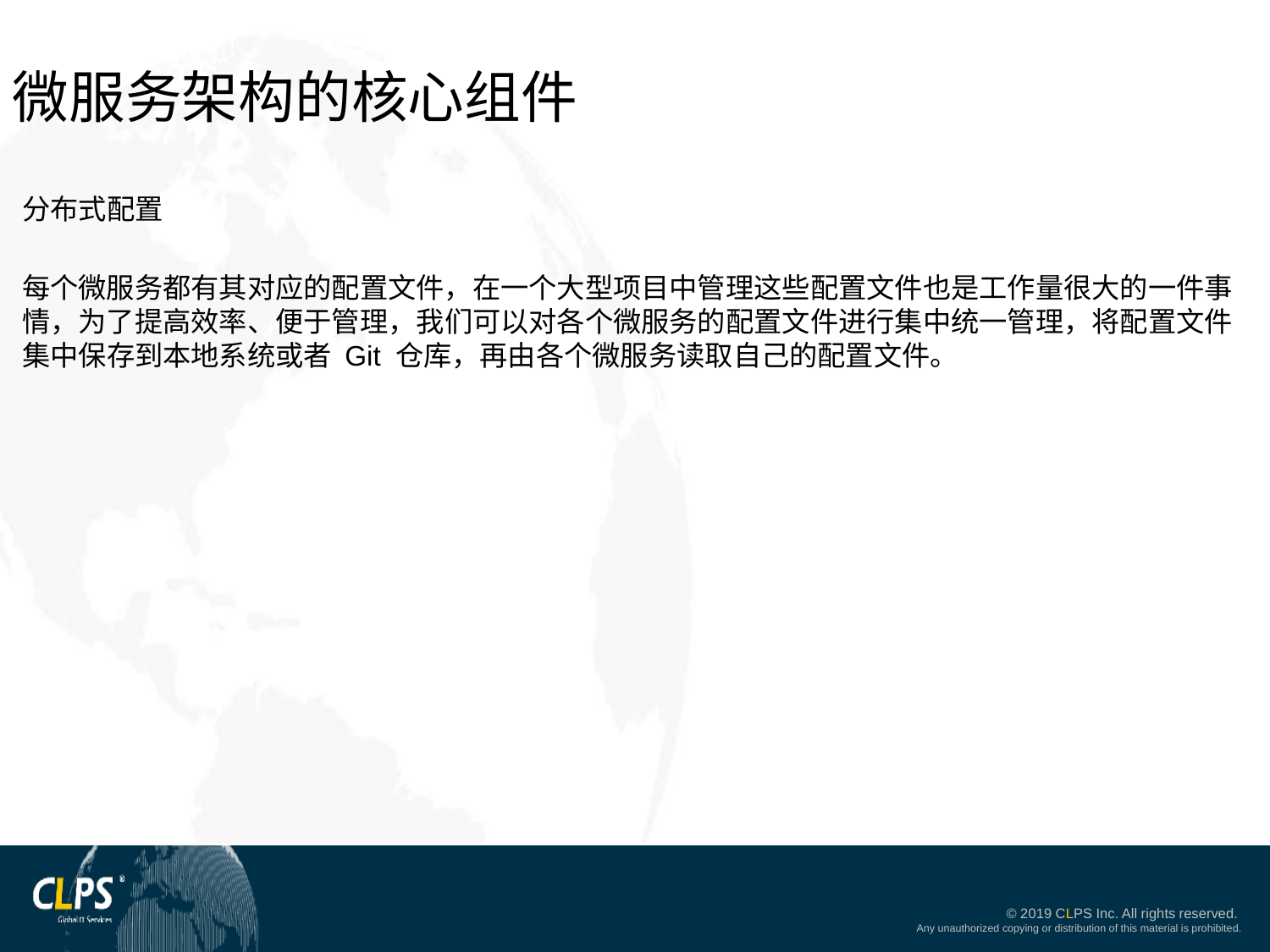

微服务架构的核心组件

分布式配置

每个微服务都有其对应的配置文件，在一个大型项目中管理这些配置文件也是工作量很大的一件事情，为了提高效率、便于管理，我们可以对各个微服务的配置文件进行集中统一管理，将配置文件集中保存到本地系统或者 Git 仓库，再由各个微服务读取自己的配置文件。
15